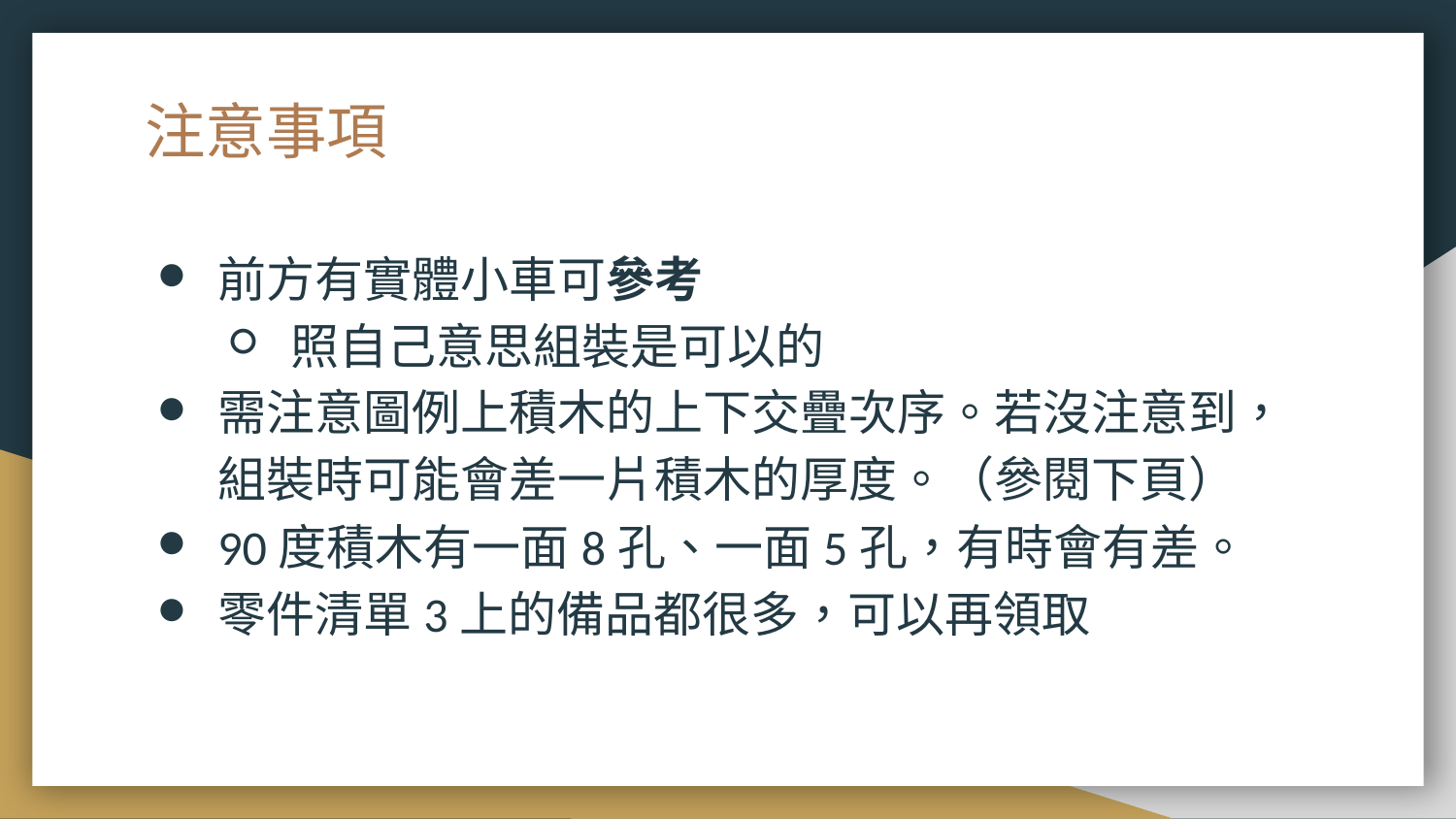

# 注意事項
前方有實體小車可參考
照自己意思組裝是可以的
需注意圖例上積木的上下交疊次序。若沒注意到，組裝時可能會差一片積木的厚度。（參閱下頁）
90度積木有一面8孔、一面5孔，有時會有差。
零件清單3上的備品都很多，可以再領取